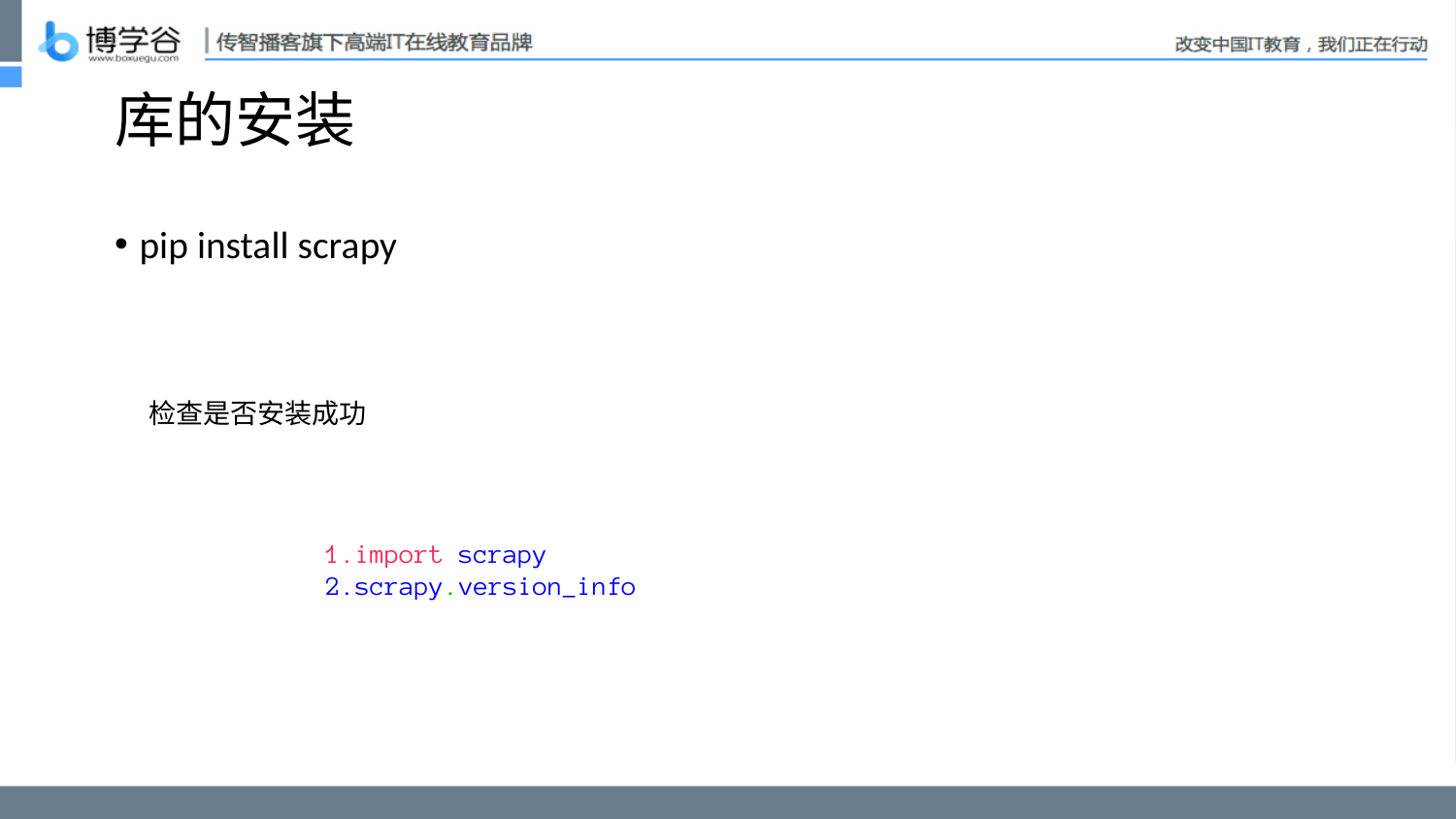

# 库的安装
pip install scrapy

检查是否安装成功
import scrapy
scrapy.version_info